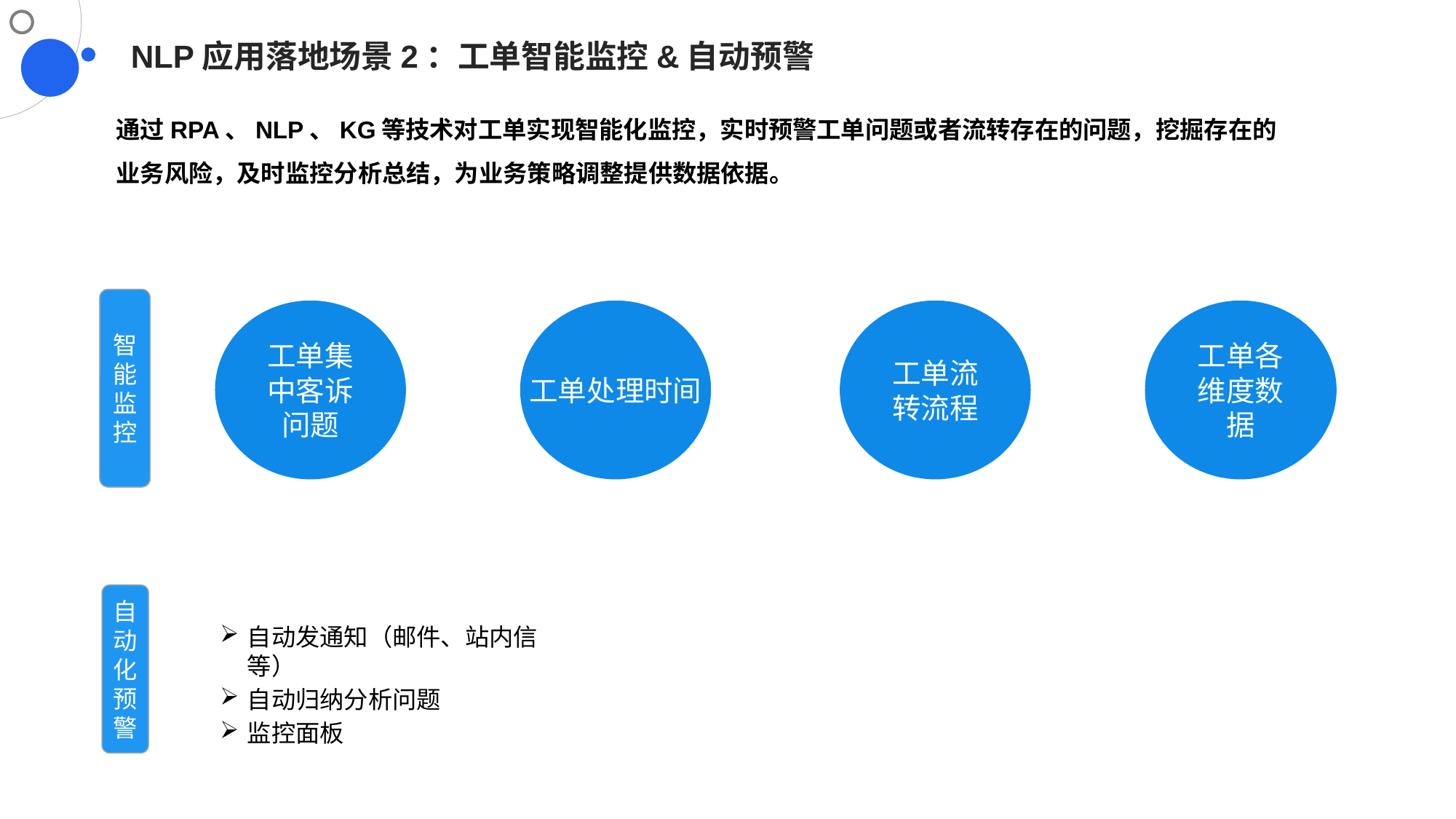

NLP应用落地场景2：工单智能监控&自动预警
通过RPA、NLP、KG等技术对工单实现智能化监控，实时预警工单问题或者流转存在的问题，挖掘存在的业务风险，及时监控分析总结，为业务策略调整提供数据依据。
智能监控
工单处理时间
工单流转流程
工单集中客诉问题
工单各维度数据
自动化预警
自动发通知（邮件、站内信等）
自动归纳分析问题
监控面板